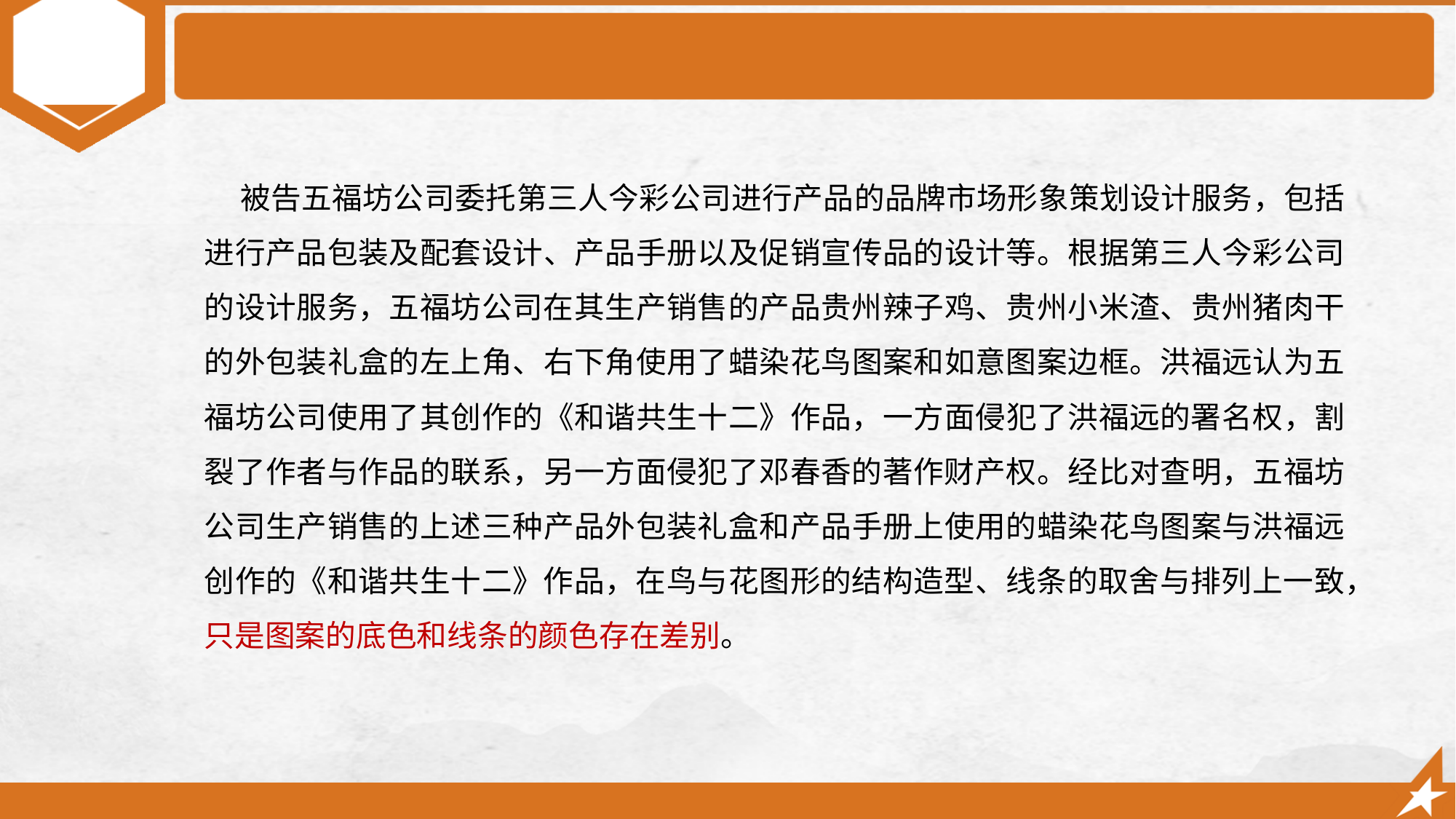

被告五福坊公司委托第三人今彩公司进行产品的品牌市场形象策划设计服务，包括进行产品包装及配套设计、产品手册以及促销宣传品的设计等。根据第三人今彩公司的设计服务，五福坊公司在其生产销售的产品贵州辣子鸡、贵州小米渣、贵州猪肉干的外包装礼盒的左上角、右下角使用了蜡染花鸟图案和如意图案边框。洪福远认为五福坊公司使用了其创作的《和谐共生十二》作品，一方面侵犯了洪福远的署名权，割裂了作者与作品的联系，另一方面侵犯了邓春香的著作财产权。经比对查明，五福坊公司生产销售的上述三种产品外包装礼盒和产品手册上使用的蜡染花鸟图案与洪福远创作的《和谐共生十二》作品，在鸟与花图形的结构造型、线条的取舍与排列上一致，只是图案的底色和线条的颜色存在差别。